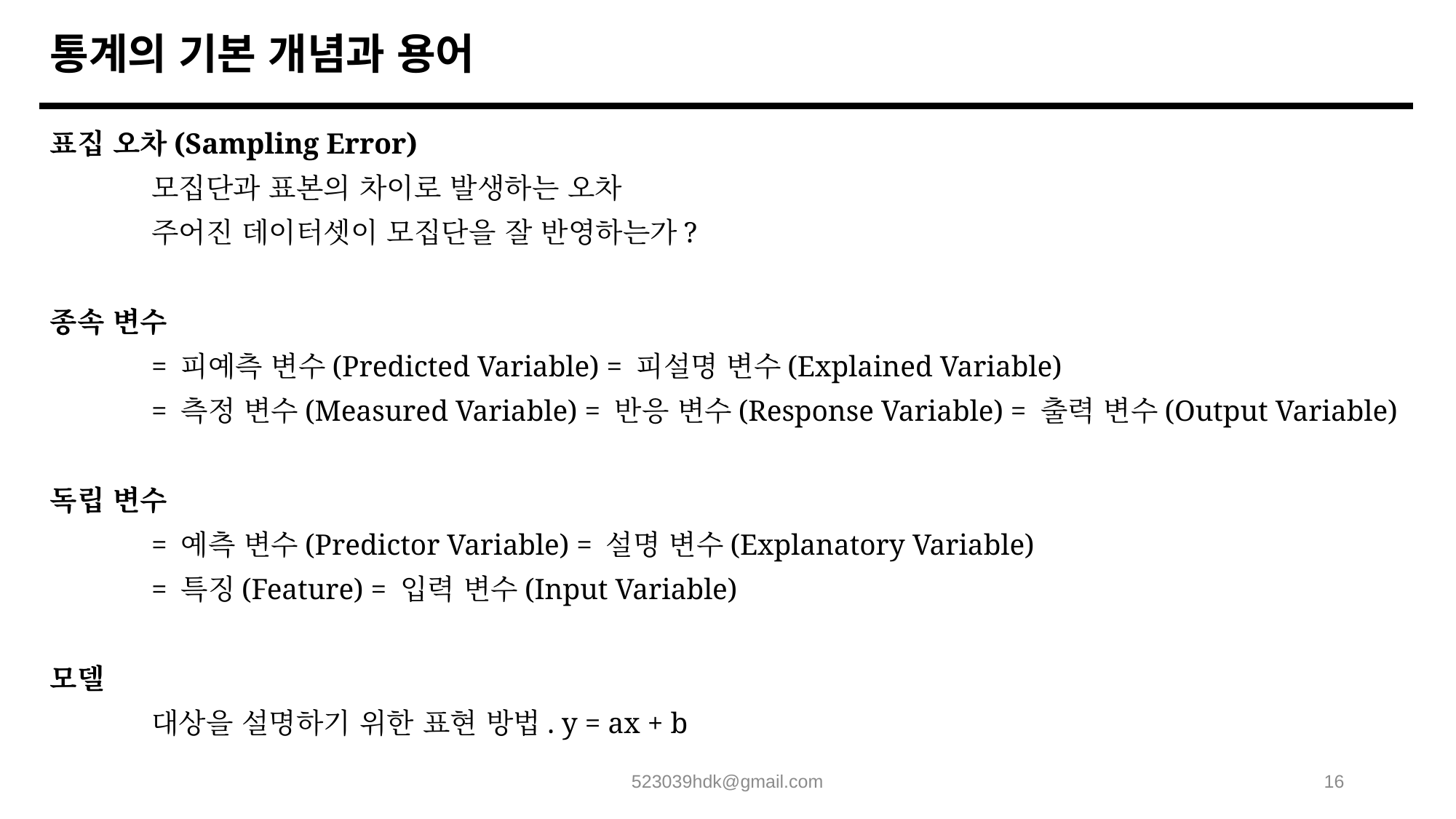

통계의 기본 개념과 용어
표집 오차(Sampling Error)
	모집단과 표본의 차이로 발생하는 오차
	주어진 데이터셋이 모집단을 잘 반영하는가?

종속 변수
	= 피예측 변수(Predicted Variable) = 피설명 변수(Explained Variable)
	= 측정 변수(Measured Variable) = 반응 변수(Response Variable) = 출력 변수(Output Variable)

독립 변수
	= 예측 변수(Predictor Variable) = 설명 변수(Explanatory Variable)
	= 특징(Feature) = 입력 변수(Input Variable)

모델
	대상을 설명하기 위한 표현 방법. y = ax + b
523039hdk@gmail.com
16